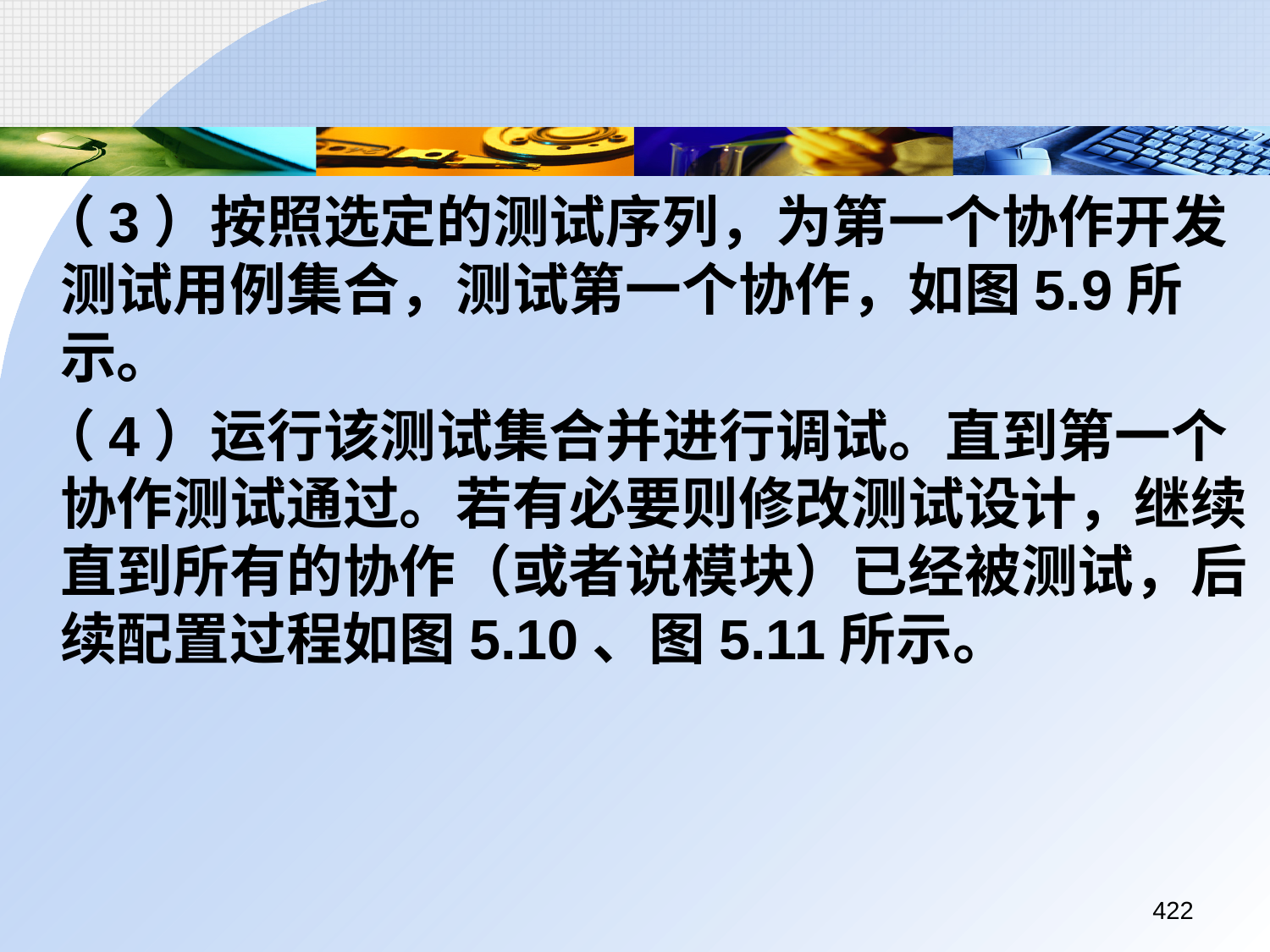

（3）按照选定的测试序列，为第一个协作开发测试用例集合，测试第一个协作，如图5.9所示。
 （4）运行该测试集合并进行调试。直到第一个协作测试通过。若有必要则修改测试设计，继续直到所有的协作（或者说模块）已经被测试，后续配置过程如图5.10、图5.11所示。

422